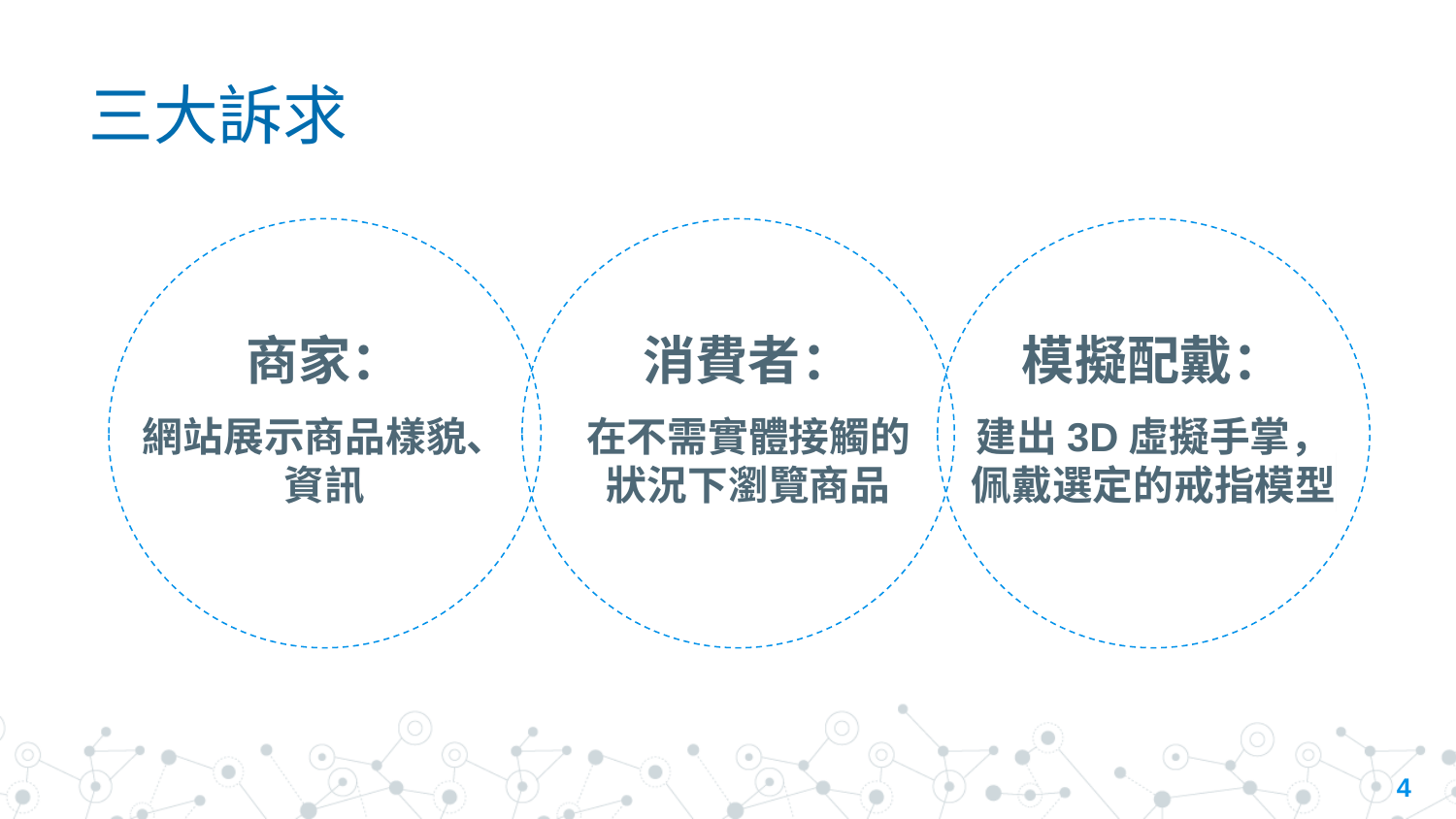

三大訴求
​

商家：
網站展示商品樣貌、
資訊
消費者：
在不需實體接觸的
狀況下瀏覽商品
模擬配戴：
建出3D虛擬手掌，
佩戴選定的戒指模型​

4